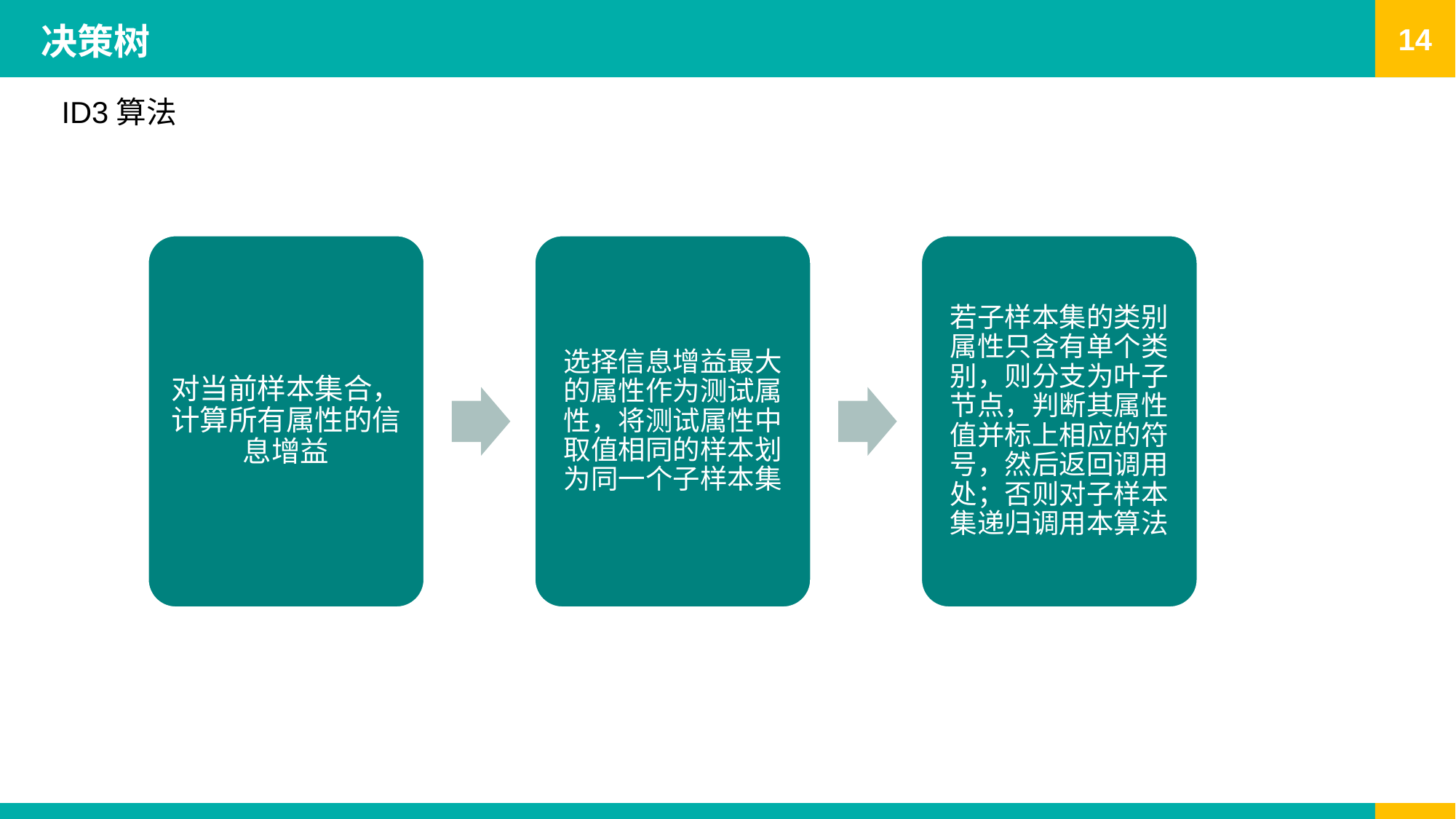

# 决策树
ID3算法
对当前样本集合，计算所有属性的信息增益
选择信息增益最大的属性作为测试属性，将测试属性中取值相同的样本划为同一个子样本集
若子样本集的类别属性只含有单个类别，则分支为叶子节点，判断其属性值并标上相应的符号，然后返回调用处；否则对子样本集递归调用本算法